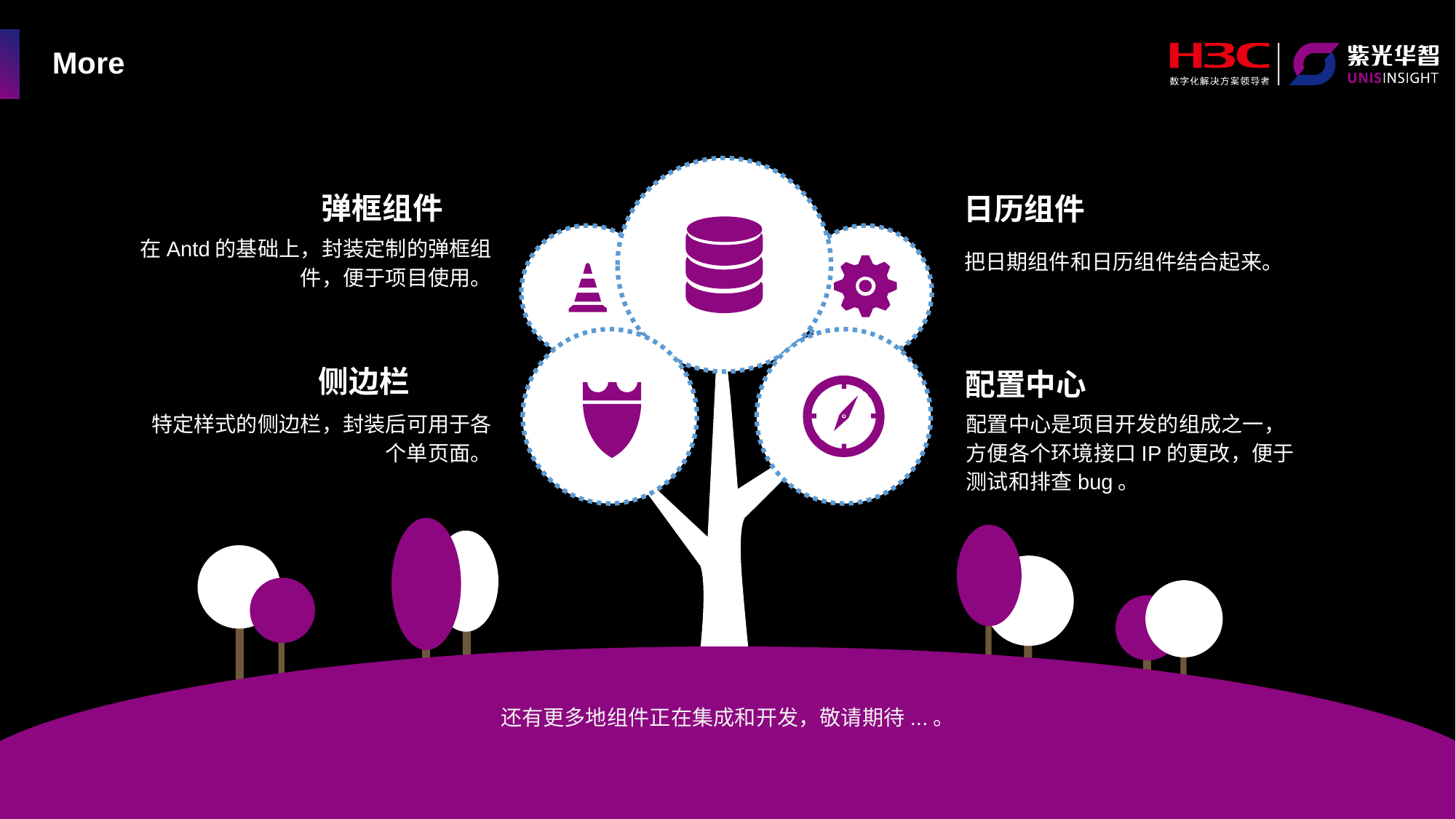

# More

弹框组件
日历组件

在Antd的基础上，封装定制的弹框组件，便于项目使用。

把日期组件和日历组件结合起来。

侧边栏
配置中心
特定样式的侧边栏，封装后可用于各个单页面。
配置中心是项目开发的组成之一，方便各个环境接口IP的更改，便于测试和排查bug。

还有更多地组件正在集成和开发，敬请期待...。